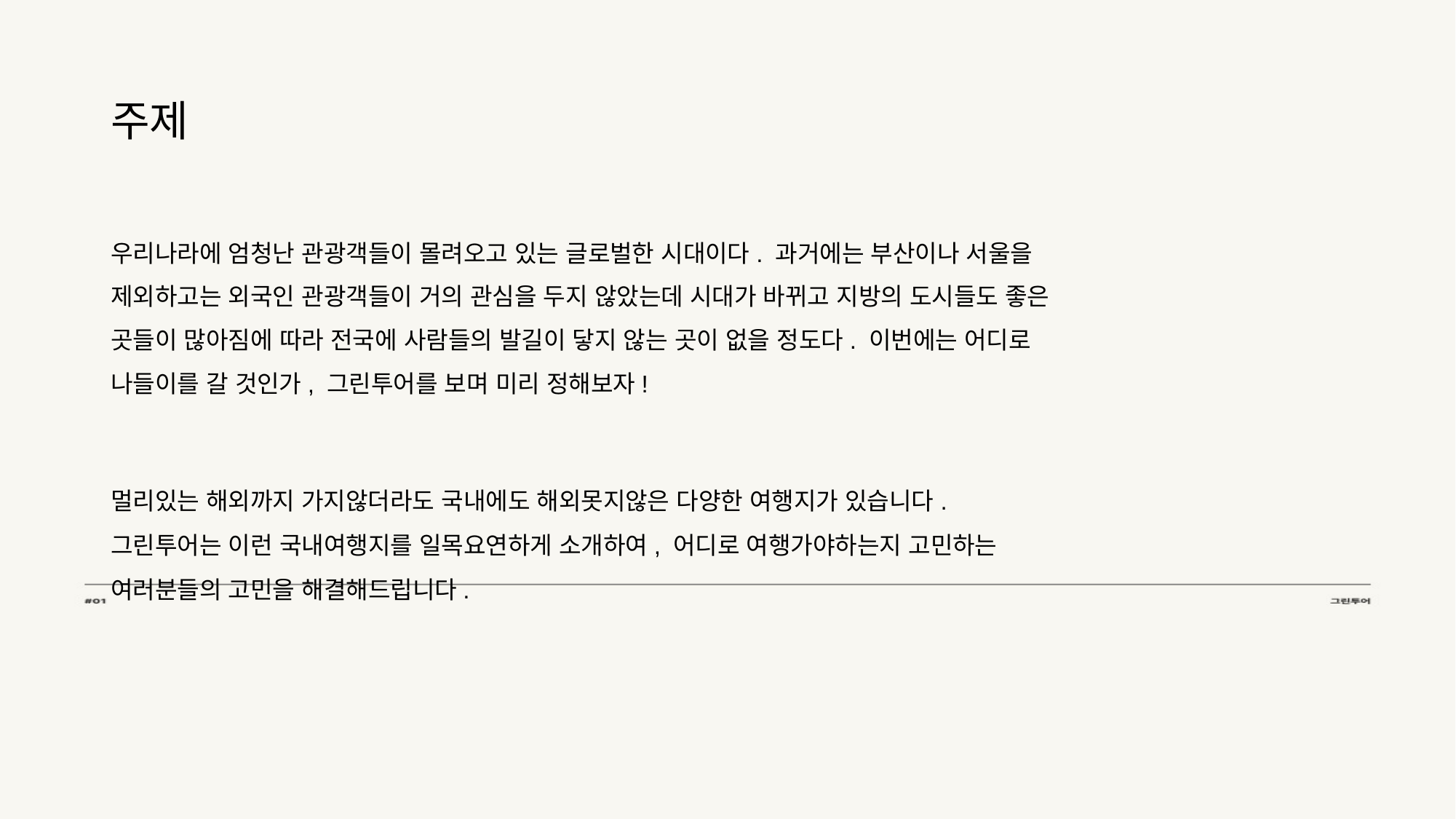

# 주제
우리나라에 엄청난 관광객들이 몰려오고 있는 글로벌한 시대이다. 과거에는 부산이나 서울을 제외하고는 외국인 관광객들이 거의 관심을 두지 않았는데 시대가 바뀌고 지방의 도시들도 좋은 곳들이 많아짐에 따라 전국에 사람들의 발길이 닿지 않는 곳이 없을 정도다. 이번에는 어디로 나들이를 갈 것인가, 그린투어를 보며 미리 정해보자!

멀리있는 해외까지 가지않더라도 국내에도 해외못지않은 다양한 여행지가 있습니다.
그린투어는 이런 국내여행지를 일목요연하게 소개하여, 어디로 여행가야하는지 고민하는
여러분들의 고민을 해결해드립니다.